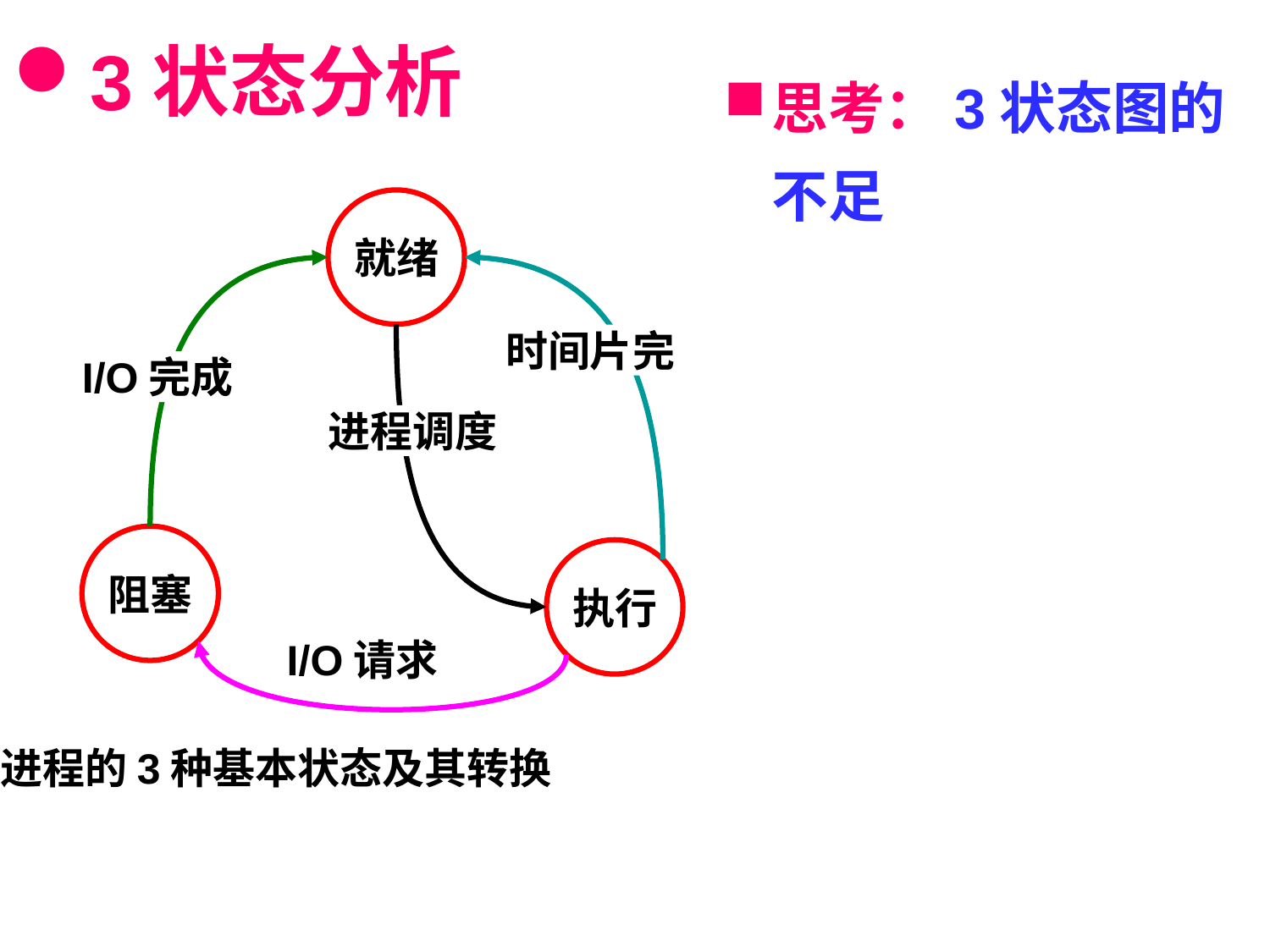

# 3状态分析
思考：3状态图的不足
就绪
时间片完
I/O完成
进程调度
阻塞
执行
I/O请求
进程的3种基本状态及其转换